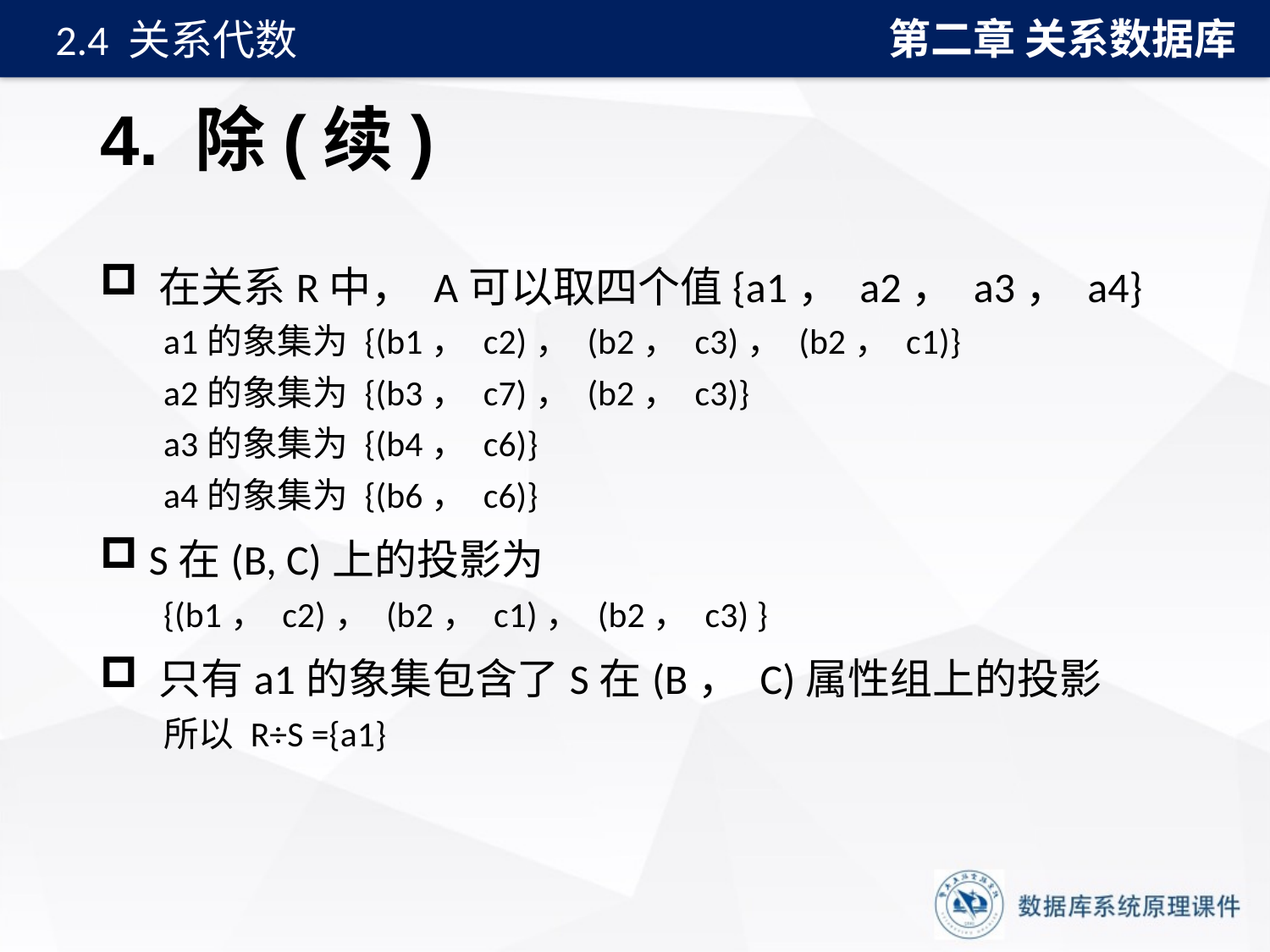

第二章 关系数据库
2.4 关系代数
# 4. 除(续)
 在关系R中， A可以取四个值{a1， a2， a3， a4}
a1的象集为 {(b1， c2)， (b2， c3)， (b2， c1)}
a2的象集为 {(b3， c7)， (b2， c3)}
a3的象集为 {(b4， c6)}
a4的象集为 {(b6， c6)}
 S在(B, C)上的投影为
{(b1， c2)， (b2， c1)， (b2， c3) }
 只有a1的象集包含了S在(B， C)属性组上的投影
所以 R÷S ={a1}